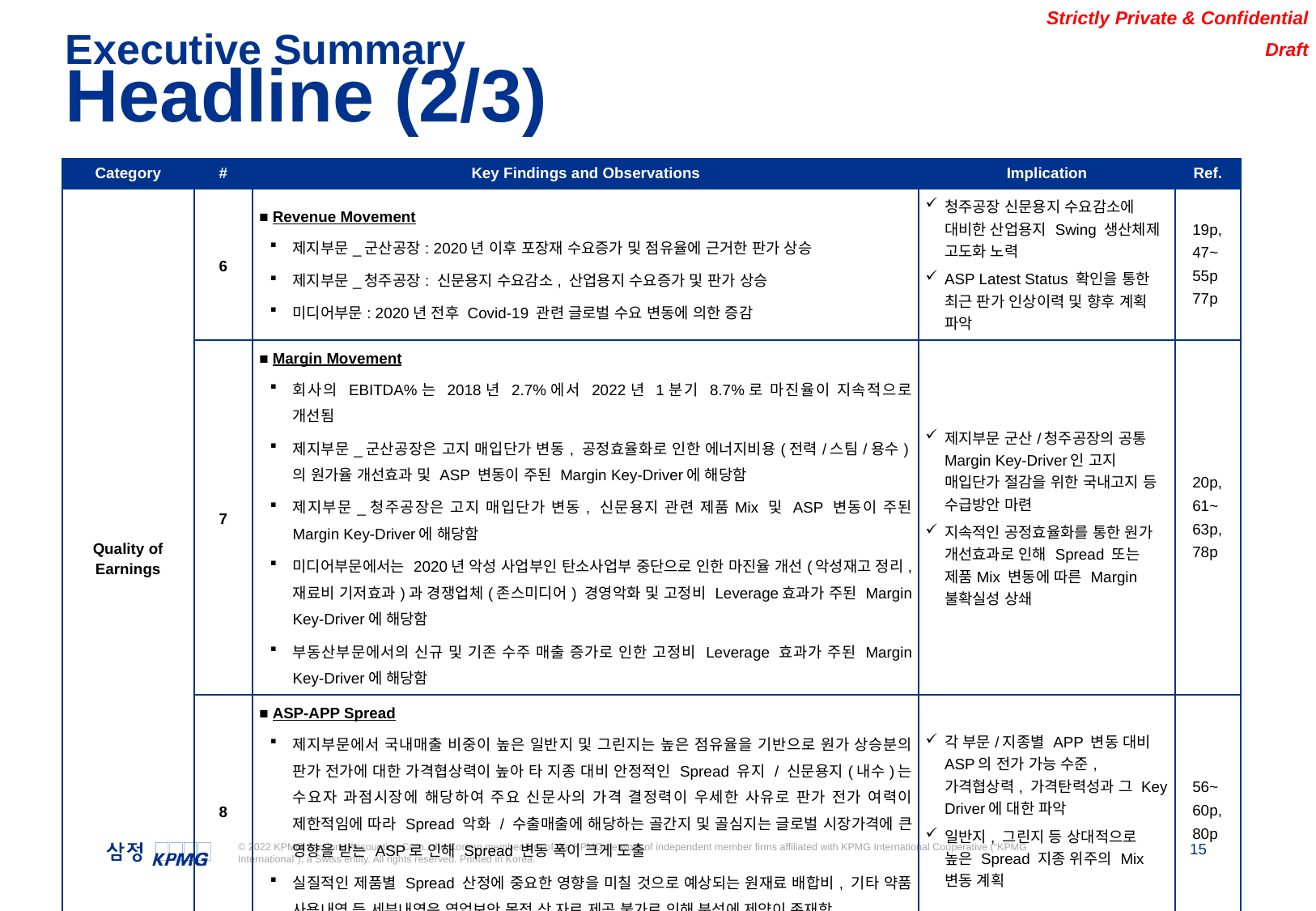

Executive Summary
Headline (2/3)
| Category | # | Key Findings and Observations | Implication | Ref. |
| --- | --- | --- | --- | --- |
| Quality of Earnings | 6 | ■ Revenue Movement 제지부문\_군산공장: 2020년 이후 포장재 수요증가 및 점유율에 근거한 판가 상승 제지부문\_청주공장: 신문용지 수요감소, 산업용지 수요증가 및 판가 상승 미디어부문: 2020년 전후 Covid-19 관련 글로벌 수요 변동에 의한 증감 | 청주공장 신문용지 수요감소에 대비한 산업용지 Swing 생산체제 고도화 노력 ASP Latest Status 확인을 통한 최근 판가 인상이력 및 향후 계획 파악 | 19p, 47~ 55p 77p |
|  | 7 | ■ Margin Movement 회사의 EBITDA%는 2018년 2.7%에서 2022년 1분기 8.7%로 마진율이 지속적으로 개선됨 제지부문\_군산공장은 고지 매입단가 변동, 공정효율화로 인한 에너지비용(전력/스팀/용수)의 원가율 개선효과 및 ASP 변동이 주된 Margin Key-Driver에 해당함 제지부문\_청주공장은 고지 매입단가 변동, 신문용지 관련 제품Mix 및 ASP 변동이 주된 Margin Key-Driver에 해당함 미디어부문에서는 2020년 악성 사업부인 탄소사업부 중단으로 인한 마진율 개선(악성재고 정리, 재료비 기저효과)과 경쟁업체(존스미디어) 경영악화 및 고정비 Leverage효과가 주된 Margin Key-Driver에 해당함 부동산부문에서의 신규 및 기존 수주 매출 증가로 인한 고정비 Leverage 효과가 주된 Margin Key-Driver에 해당함 | 제지부문 군산/청주공장의 공통 Margin Key-Driver인 고지 매입단가 절감을 위한 국내고지 등 수급방안 마련 지속적인 공정효율화를 통한 원가 개선효과로 인해 Spread 또는 제품Mix 변동에 따른 Margin 불확실성 상쇄 | 20p, 61~ 63p, 78p |
|  | 8 | ■ ASP-APP Spread 제지부문에서 국내매출 비중이 높은 일반지 및 그린지는 높은 점유율을 기반으로 원가 상승분의 판가 전가에 대한 가격협상력이 높아 타 지종 대비 안정적인 Spread 유지 / 신문용지(내수)는 수요자 과점시장에 해당하여 주요 신문사의 가격 결정력이 우세한 사유로 판가 전가 여력이 제한적임에 따라 Spread 악화 / 수출매출에 해당하는 골간지 및 골심지는 글로벌 시장가격에 큰 영향을 받는 ASP로 인해 Spread 변동 폭이 크게 도출 실질적인 제품별 Spread 산정에 중요한 영향을 미칠 것으로 예상되는 원재료 배합비, 기타 약품 사용내역 등 세부내역은 영업보안 목적 상 자료 제공 불가로 인해 분석에 제약이 존재함 | 각 부문/지종별 APP 변동 대비 ASP의 전가 가능 수준, 가격협상력, 가격탄력성과 그 Key Driver에 대한 파악 일반지, 그린지 등 상대적으로 높은 Spread 지종 위주의 Mix변동 계획 | 56~ 60p, 80p |